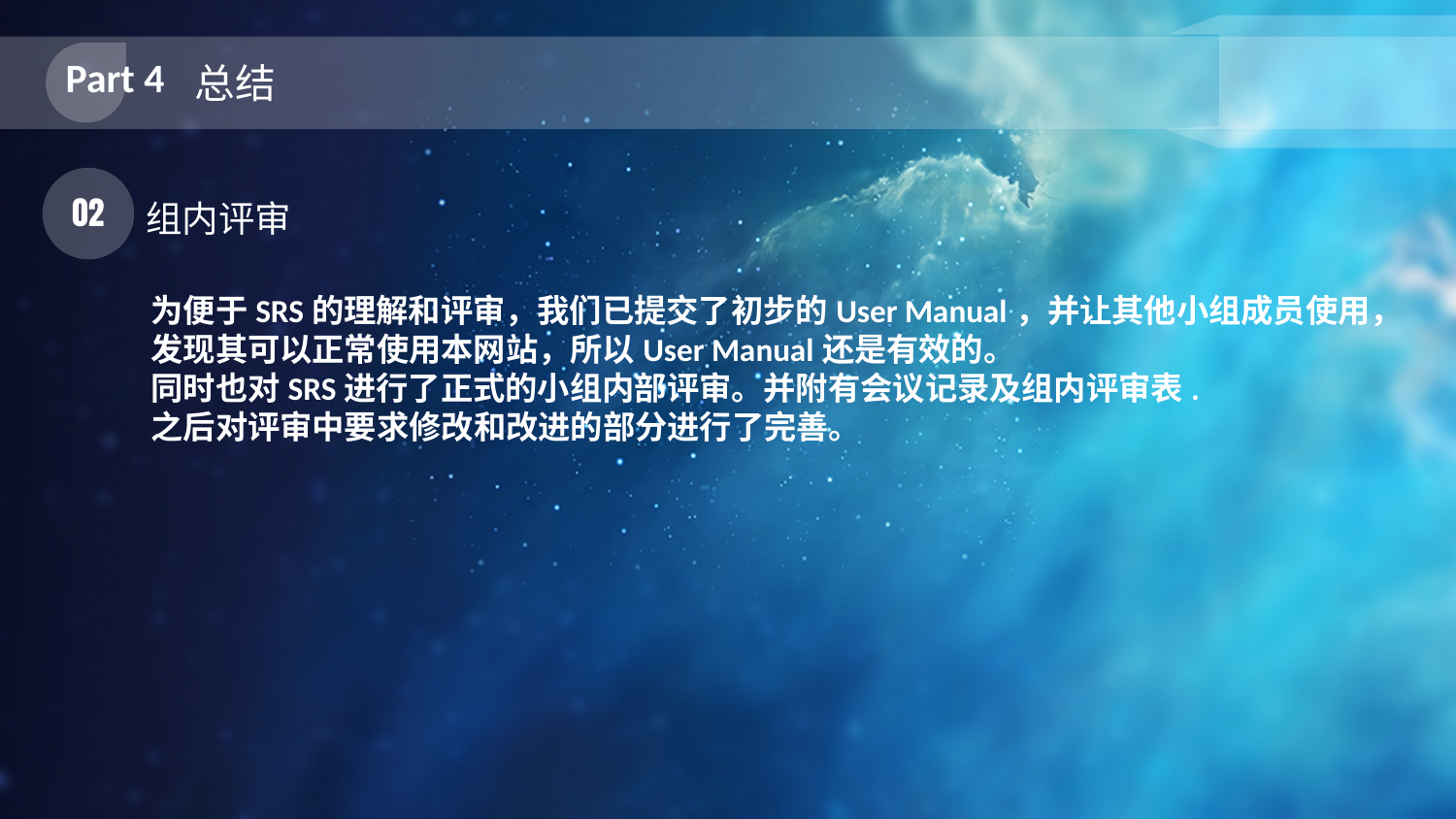

Part 4
总结
02
组内评审
为便于SRS的理解和评审，我们已提交了初步的User Manual，并让其他小组成员使用，发现其可以正常使用本网站，所以User Manual还是有效的。
同时也对SRS进行了正式的小组内部评审。并附有会议记录及组内评审表.
之后对评审中要求修改和改进的部分进行了完善。